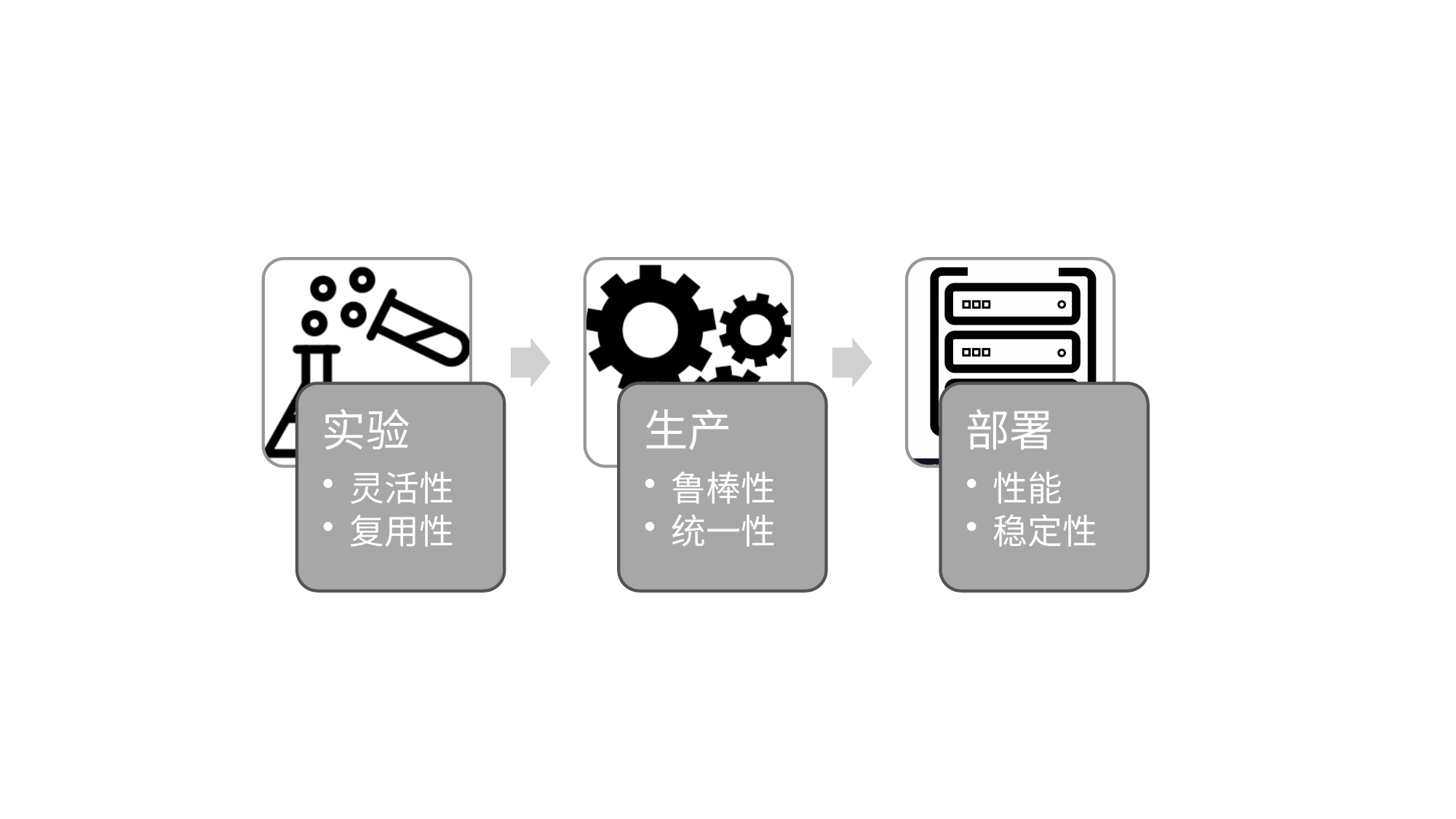

实验
灵活性
复用性

生产
鲁棒性
统一性

部署
性能
稳定性